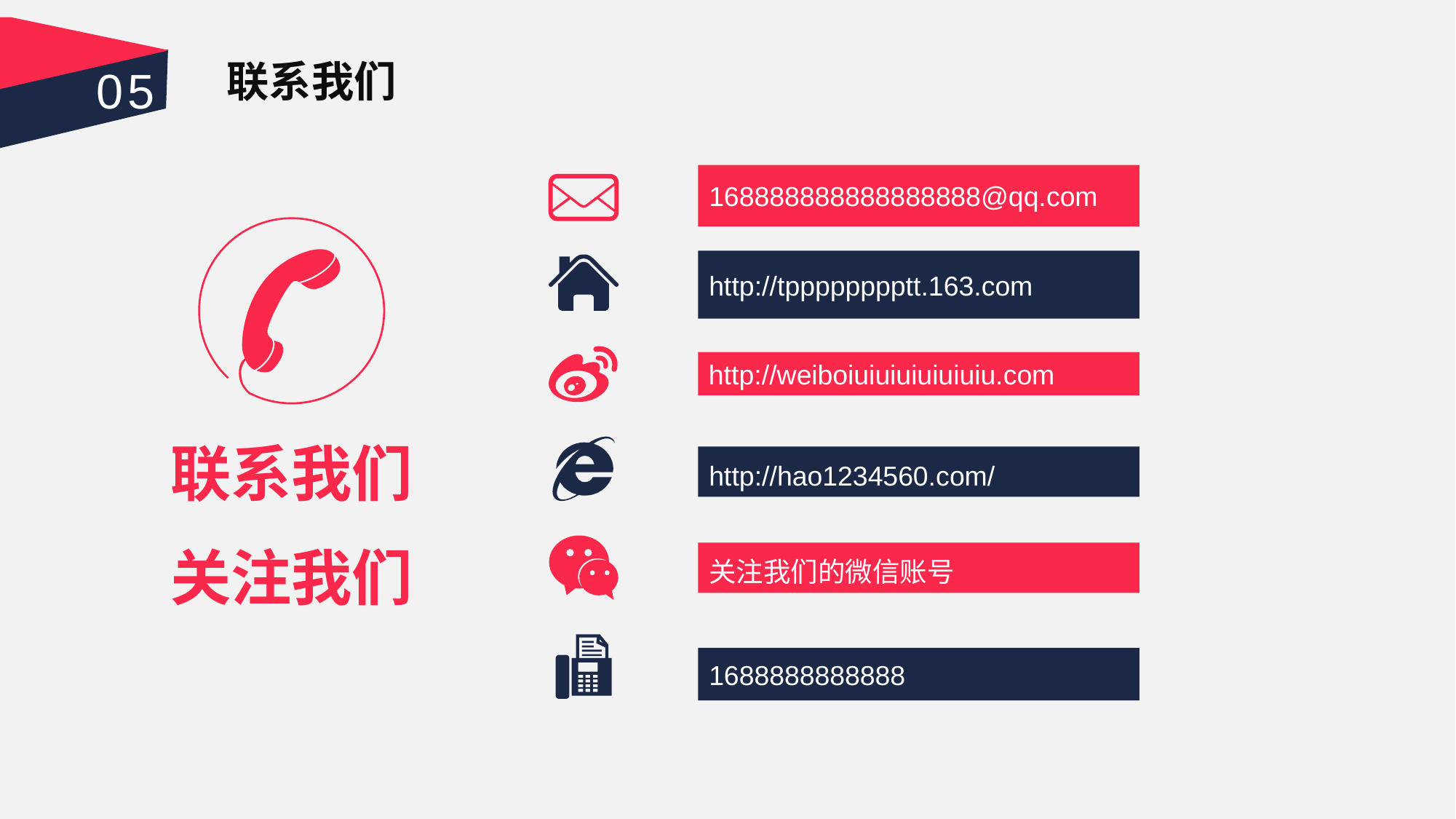

05
联系我们
168888888888888888@qq.com

http://tpppppppptt.163.com

http://weiboiuiuiuiuiuiuiu.com
联系我们

http://hao1234560.com/
关注我们

关注我们的微信账号

1688888888888
延迟付